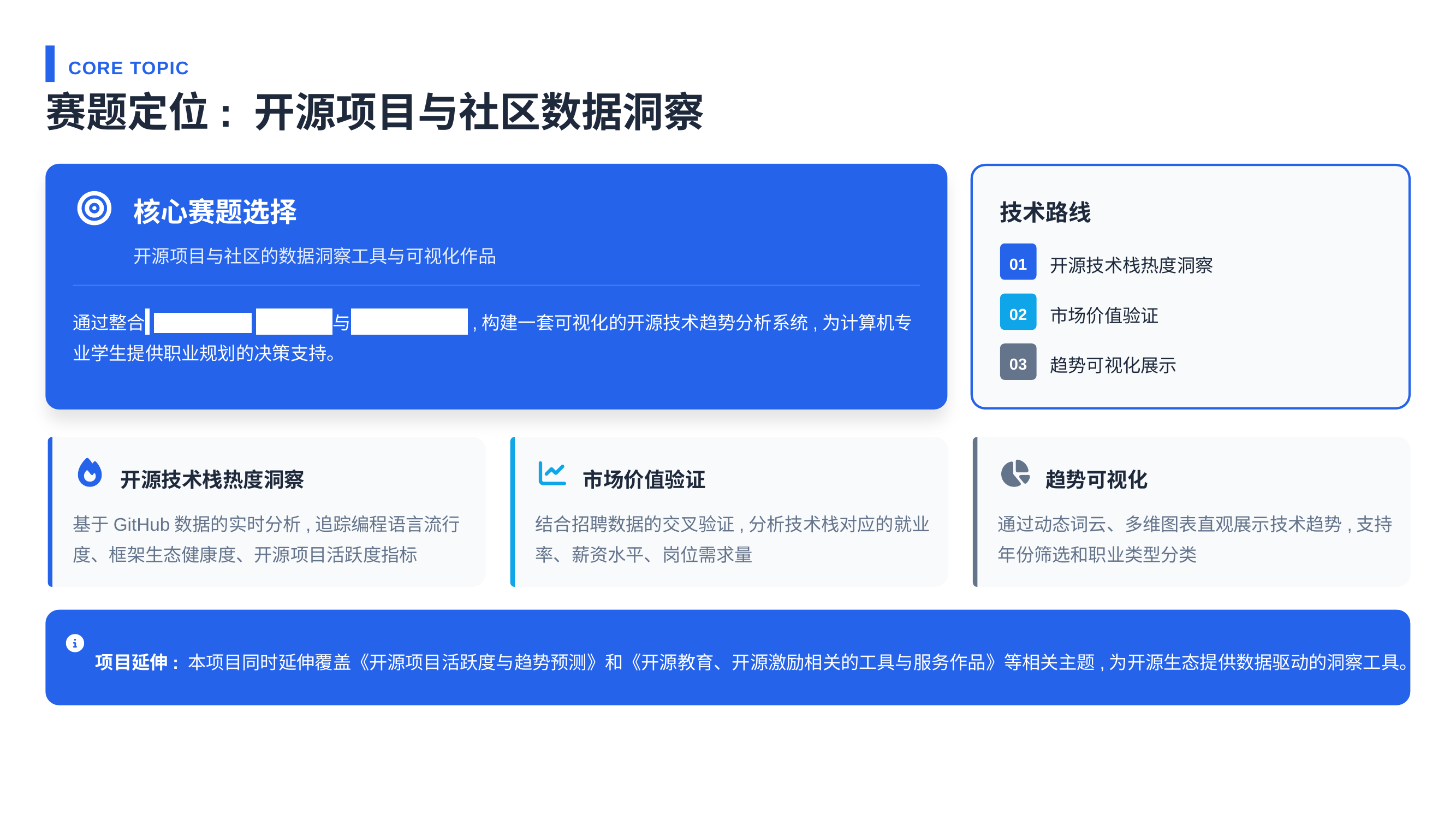

CORE TOPIC
赛题定位: 开源项目与社区数据洞察

核心赛题选择
技术路线
开源项目与社区的数据洞察工具与可视化作品
01

开源技术栈热度洞察

02

市场价值验证
通过整合 OpenDigger开源数据 与 就业市场信息 ,构建一套可视化的开源技术趋势分析系统,为计算机专业学生提供职业规划的决策支持。
03

趋势可视化展示

开源技术栈热度洞察

市场价值验证

趋势可视化
基于GitHub数据的实时分析,追踪编程语言流行度、框架生态健康度、开源项目活跃度指标
结合招聘数据的交叉验证,分析技术栈对应的就业率、薪资水平、岗位需求量
通过动态词云、多维图表直观展示技术趋势,支持年份筛选和职业类型分类

项目延伸: 本项目同时延伸覆盖《开源项目活跃度与趋势预测》和《开源教育、开源激励相关的工具与服务作品》等相关主题,为开源生态提供数据驱动的洞察工具。